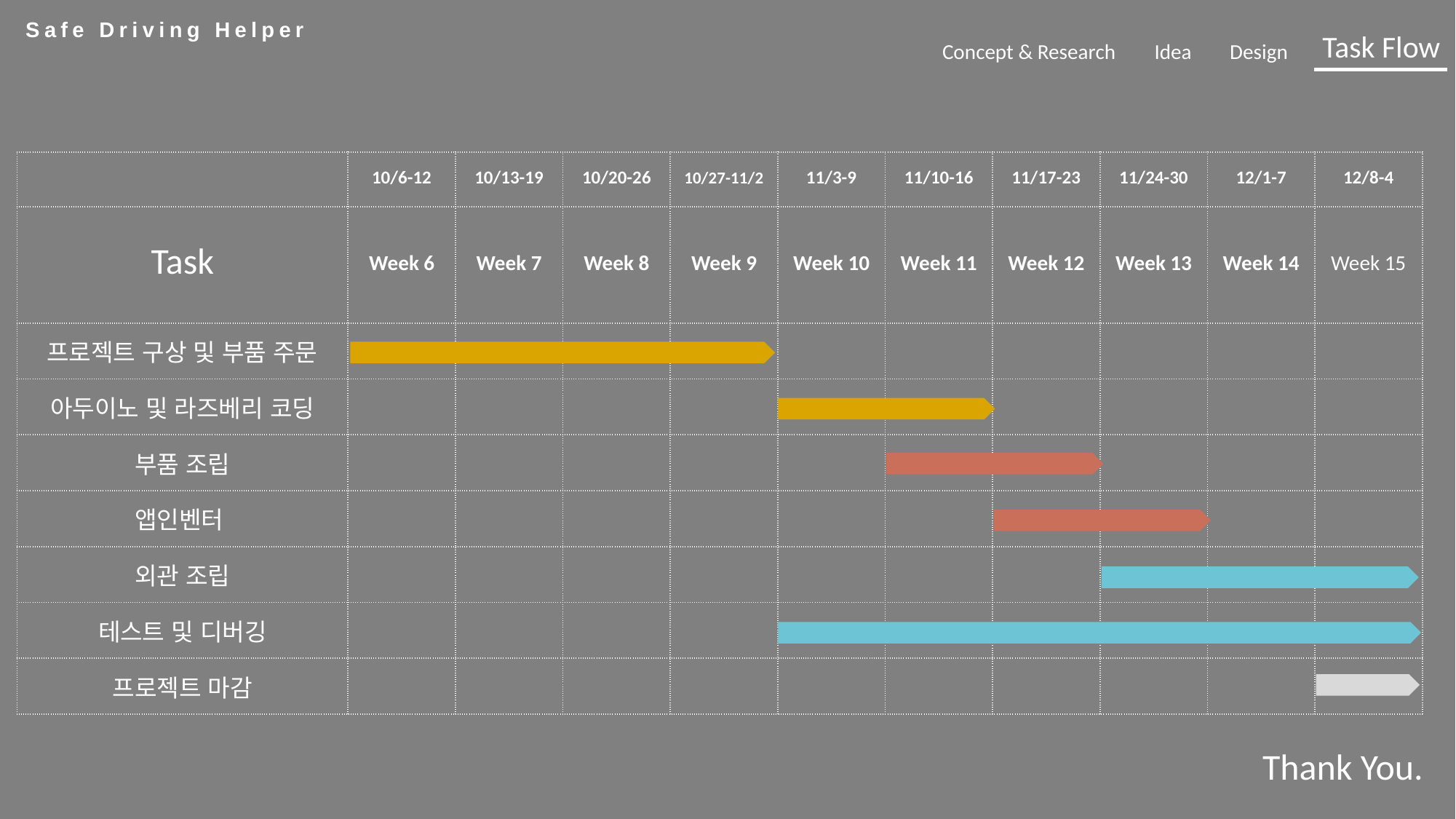

Safe Driving Helper
Task Flow
Concept & Research
Idea
Design
|  | 10/6-12 | 10/13-19 | 10/20-26 | 10/27-11/2 | 11/3-9 | 11/10-16 | 11/17-23 | 11/24-30 | 12/1-7 | 12/8-4 |
| --- | --- | --- | --- | --- | --- | --- | --- | --- | --- | --- |
| Task | Week 6 | Week 7 | Week 8 | Week 9 | Week 10 | Week 11 | Week 12 | Week 13 | Week 14 | Week 15 |
| 프로젝트 구상 및 부품 주문 |  |  |  |  |  |  |  |  |  |  |
| 아두이노 및 라즈베리 코딩 |  |  |  |  |  |  |  |  |  |  |
| 부품 조립 |  |  |  |  |  |  |  |  |  |  |
| 앱인벤터 |  |  |  |  |  |  |  |  |  |  |
| 외관 조립 |  |  |  |  |  |  |  |  |  |  |
| 테스트 및 디버깅 |  |  |  |  |  |  |  |  |  |  |
| 프로젝트 마감 |  |  |  |  |  |  |  |  |  |  |

Thank You.